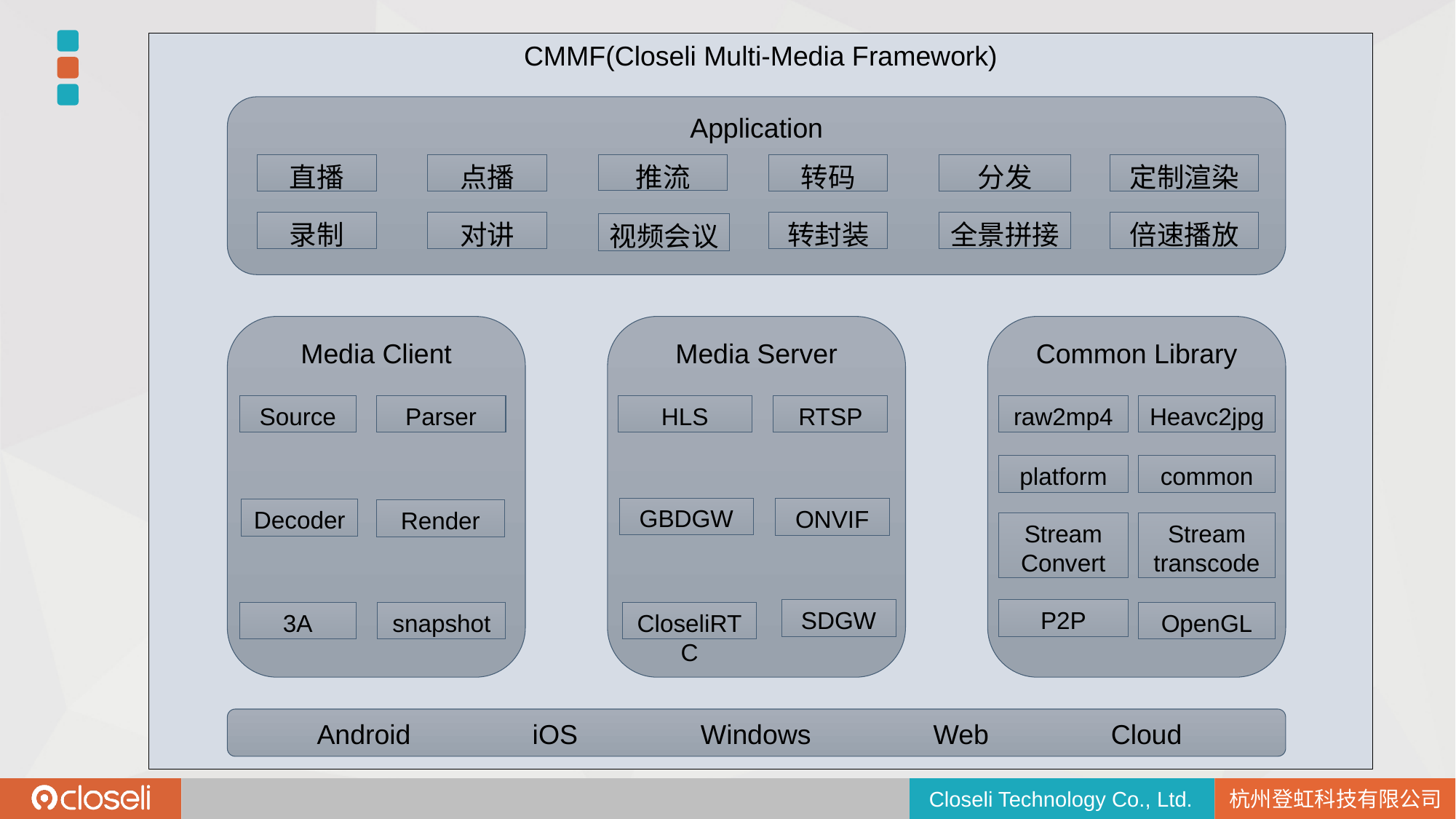

CMMF(Closeli Multi-Media Framework)
Application
直播
点播
转码
分发
定制渲染
推流
录制
对讲
转封装
全景拼接
倍速播放
视频会议
Media Client
Media Server
Common Library
Source
Parser
HLS
RTSP
raw2mp4
Heavc2jpg
platform
common
GBDGW
ONVIF
Decoder
Render
Stream
Convert
Stream
transcode
SDGW
P2P
3A
snapshot
CloseliRTC
OpenGL
          Android                iOS                Windows                Web                Cloud